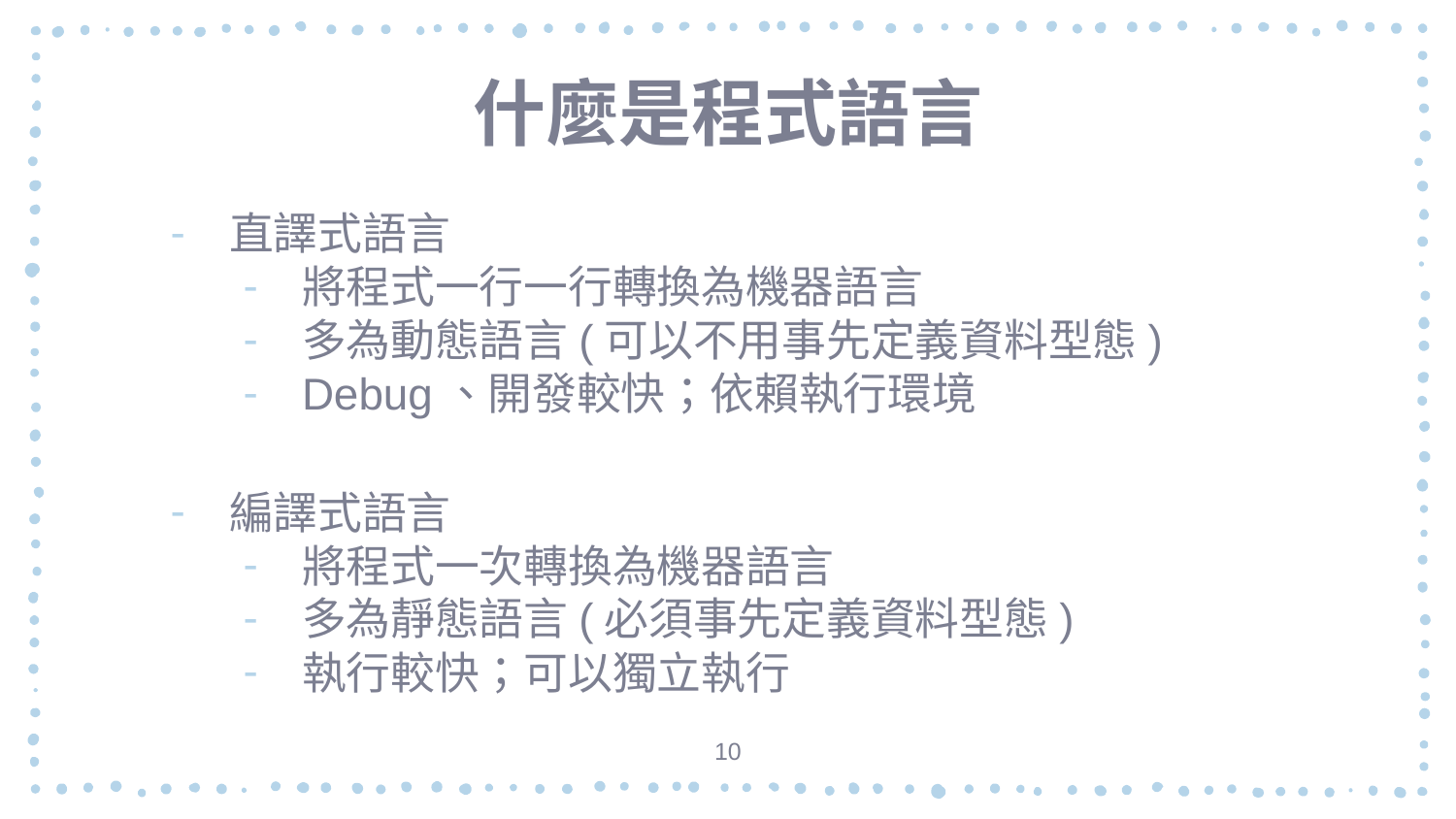

# 什麼是程式語言
直譯式語言
將程式一行一行轉換為機器語言
多為動態語言(可以不用事先定義資料型態)
Debug、開發較快；依賴執行環境

編譯式語言
將程式一次轉換為機器語言
多為靜態語言(必須事先定義資料型態)
執行較快；可以獨立執行
10